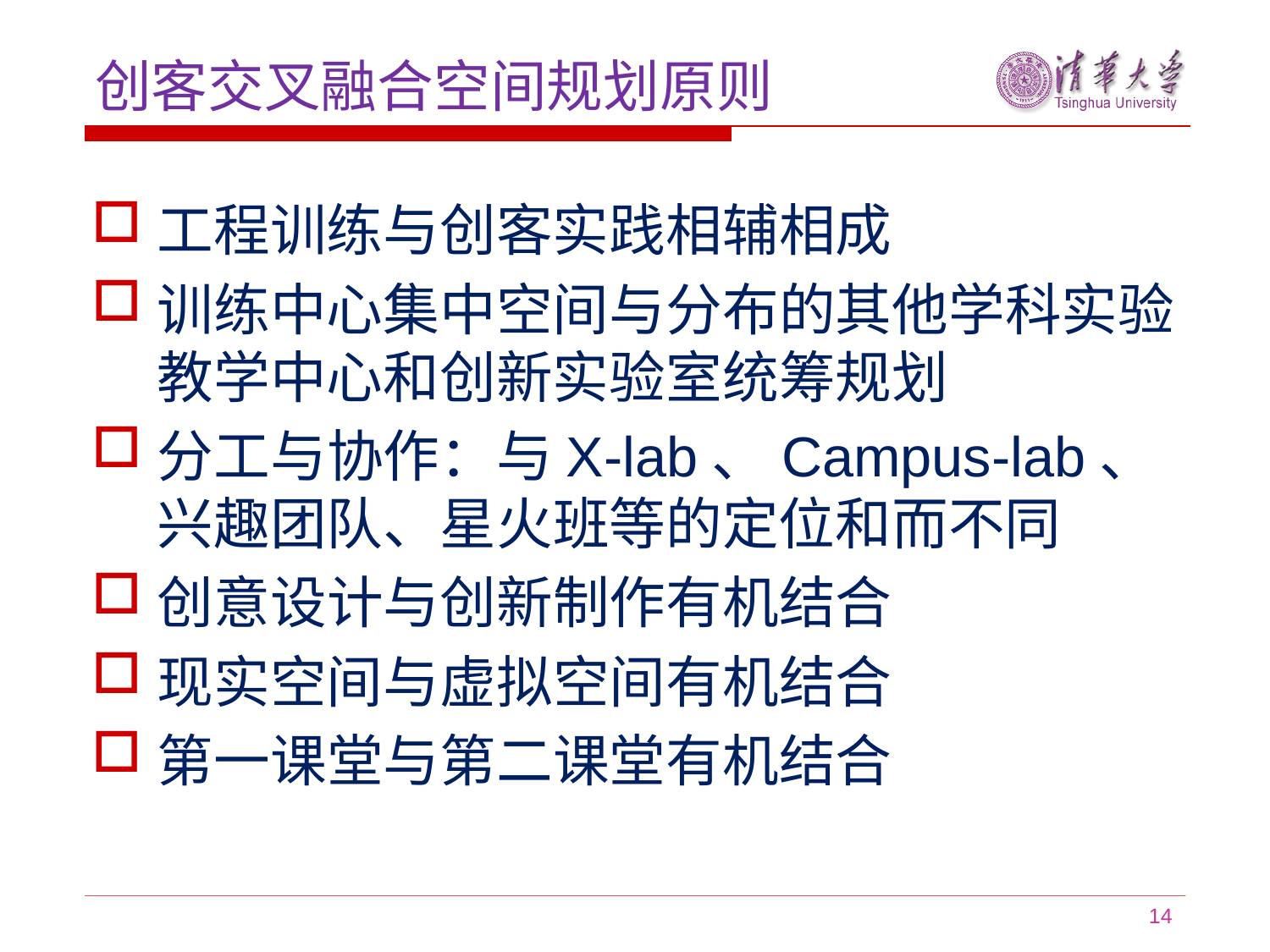

# 创客交叉融合空间规划原则
工程训练与创客实践相辅相成
训练中心集中空间与分布的其他学科实验教学中心和创新实验室统筹规划
分工与协作：与X-lab、Campus-lab、兴趣团队、星火班等的定位和而不同
创意设计与创新制作有机结合
现实空间与虚拟空间有机结合
第一课堂与第二课堂有机结合
14